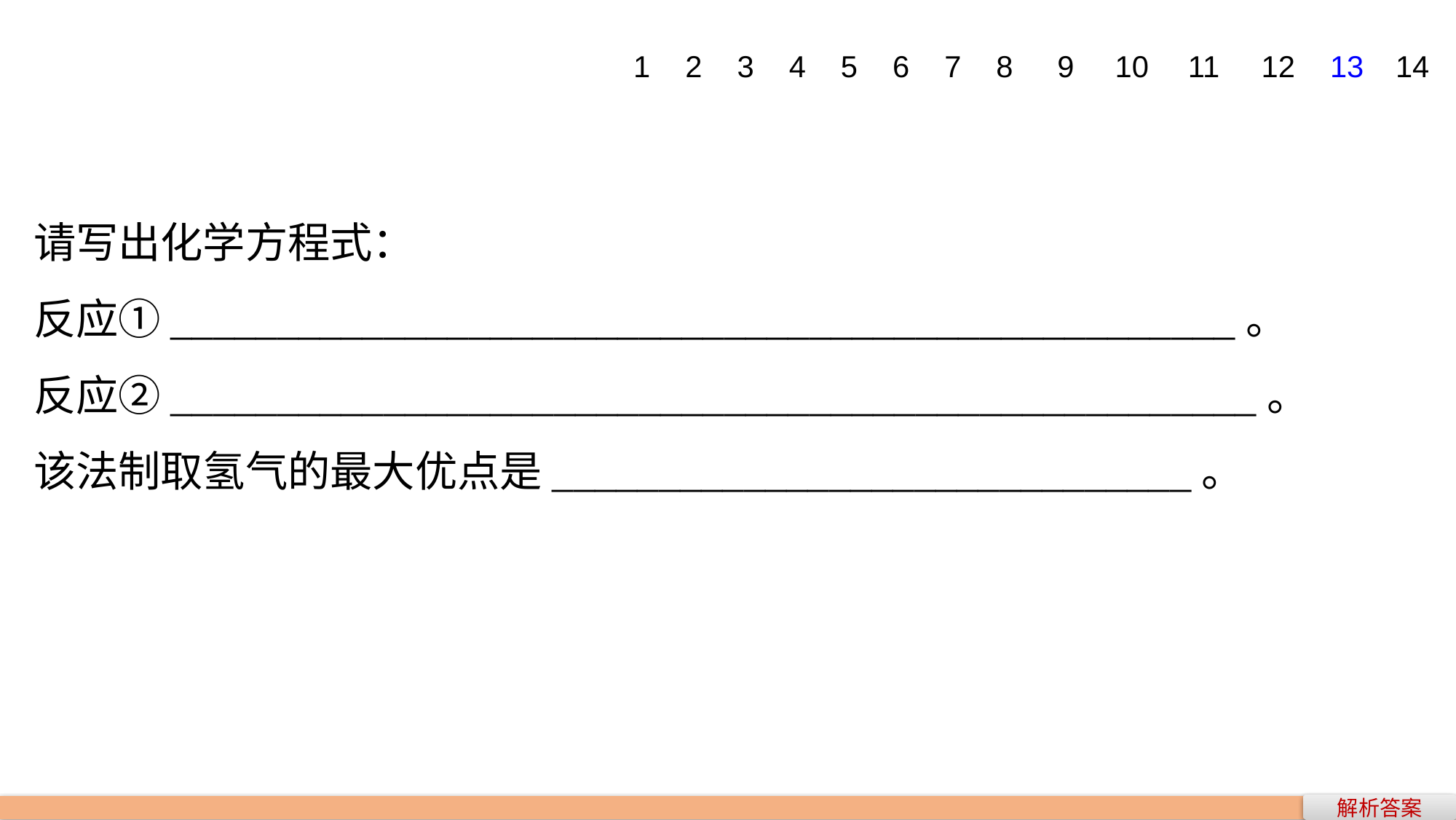

1
2
3
4
5
6
7
8
9
10
11
12
13
14
请写出化学方程式：
反应①__________________________________________________。
反应②___________________________________________________。
该法制取氢气的最大优点是______________________________。
解析答案